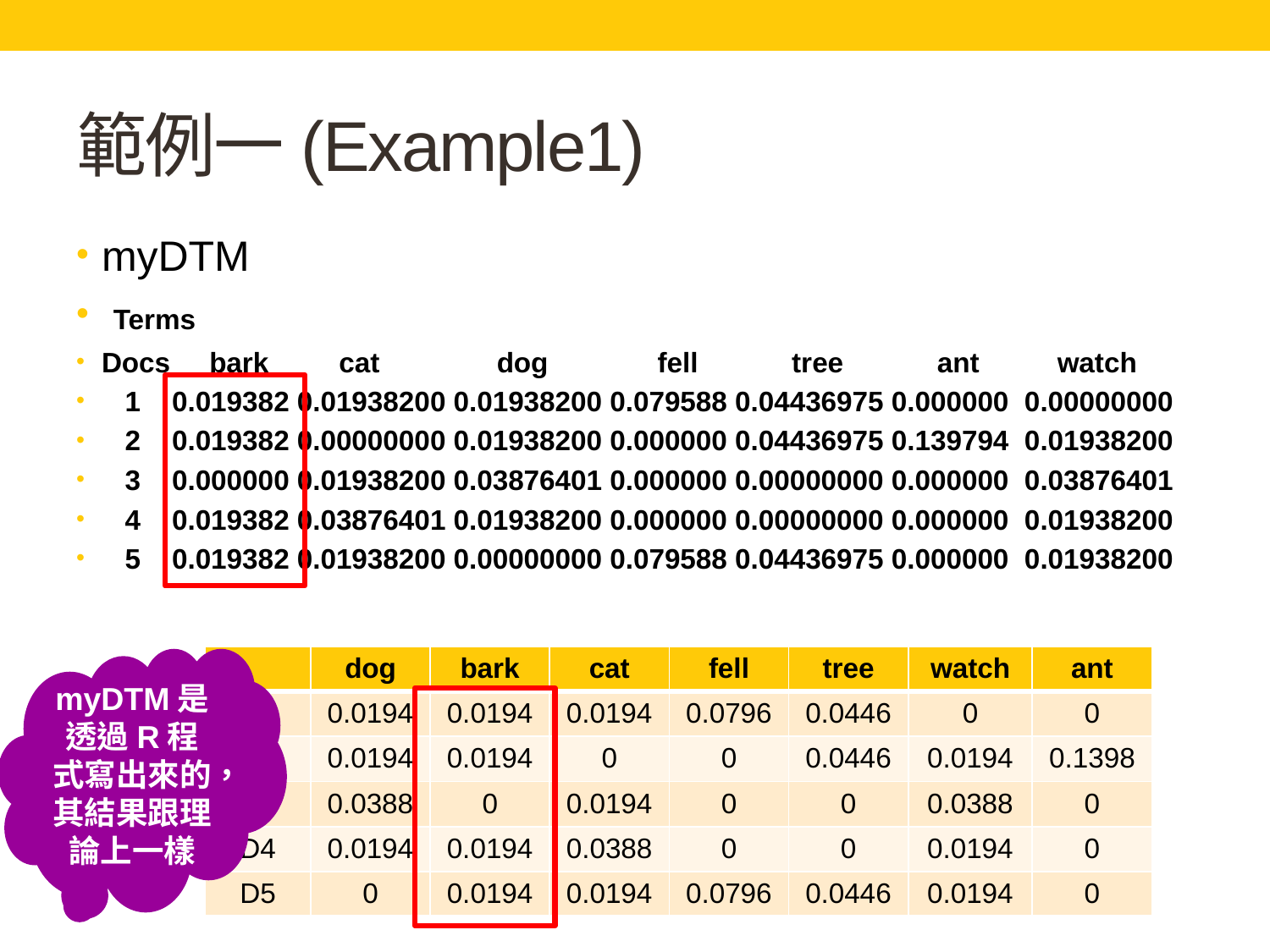

# 範例一(Example1)
myDTM
 Terms
Docs     bark         cat               dog              fell            tree            ant          watch
   1    0.019382 0.01938200 0.01938200 0.079588 0.04436975 0.000000  0.00000000
   2    0.019382 0.00000000 0.01938200 0.000000 0.04436975 0.139794  0.01938200
   3    0.000000 0.01938200 0.03876401 0.000000 0.00000000 0.000000  0.03876401
   4    0.019382 0.03876401 0.01938200 0.000000 0.00000000 0.000000  0.01938200
   5    0.019382 0.01938200 0.00000000 0.079588 0.04436975 0.000000  0.01938200

|  | dog | bark | cat | fell | tree | watch | ant |
| --- | --- | --- | --- | --- | --- | --- | --- |
| D1 | 0.0194 | 0.0194 | 0.0194 | 0.0796 | 0.0446 | 0 | 0 |
| D2 | 0.0194 | 0.0194 | 0 | 0 | 0.0446 | 0.0194 | 0.1398 |
| D3 | 0.0388 | 0 | 0.0194 | 0 | 0 | 0.0388 | 0 |
| D4 | 0.0194 | 0.0194 | 0.0388 | 0 | 0 | 0.0194 | 0 |
| D5 | 0 | 0.0194 | 0.0194 | 0.0796 | 0.0446 | 0.0194 | 0 |
myDTM是透過R程式寫出來的，其結果跟理論上一樣